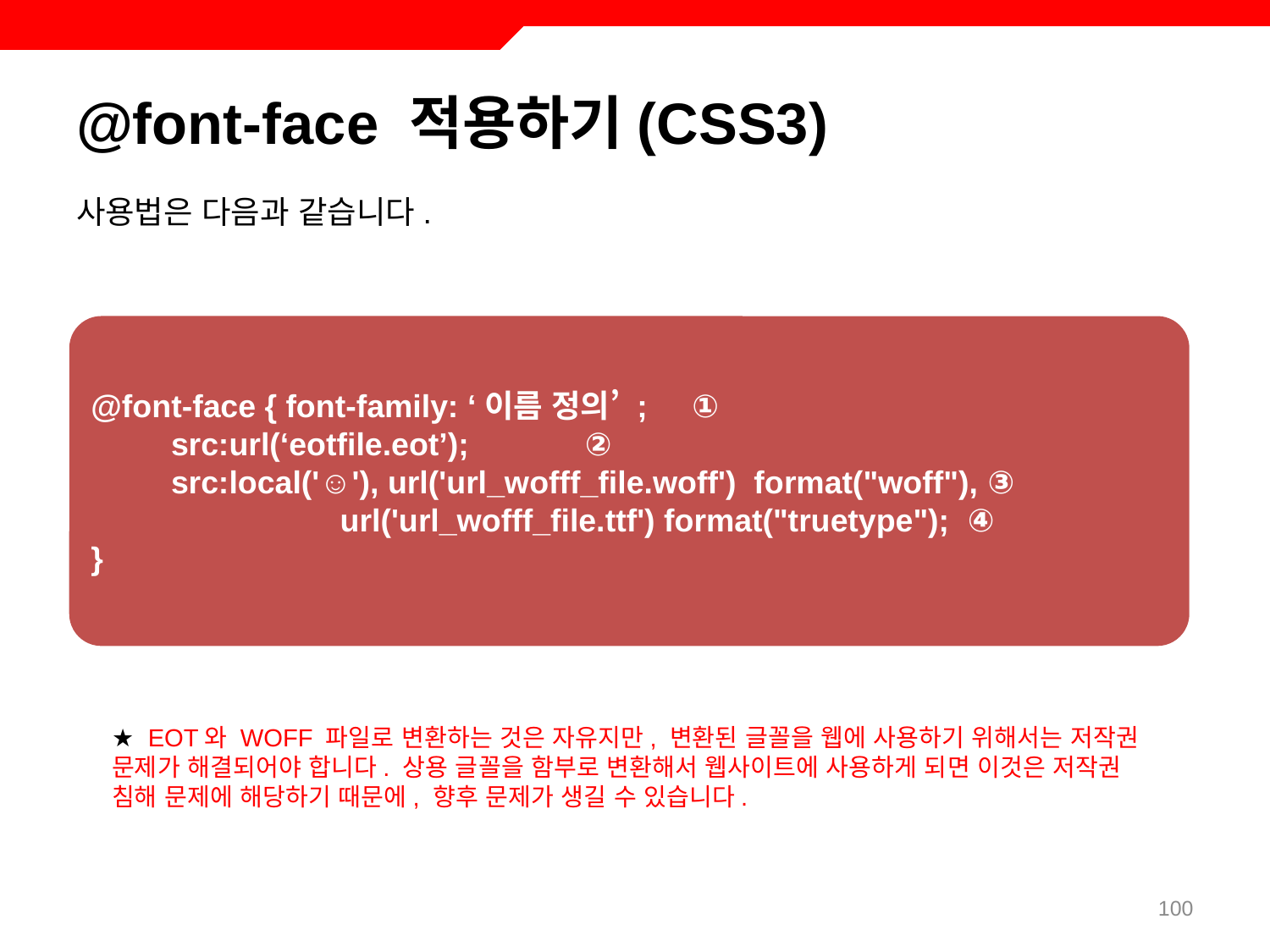

# @font-face 적용하기(CSS3)
사용법은 다음과 같습니다.
@font-face { font-family: ‘이름 정의’ ;     ①
         src:url(‘eotfile.eot’);             ②
         src:local('☺'), url('url_wofff_file.woff')  format("woff"), ③
                            url('url_wofff_file.ttf') format("truetype");  ④
}
★  EOT와 WOFF 파일로 변환하는 것은 자유지만, 변환된 글꼴을 웹에 사용하기 위해서는 저작권 문제가 해결되어야 합니다. 상용 글꼴을 함부로 변환해서 웹사이트에 사용하게 되면 이것은 저작권 침해 문제에 해당하기 때문에, 향후 문제가 생길 수 있습니다.
100